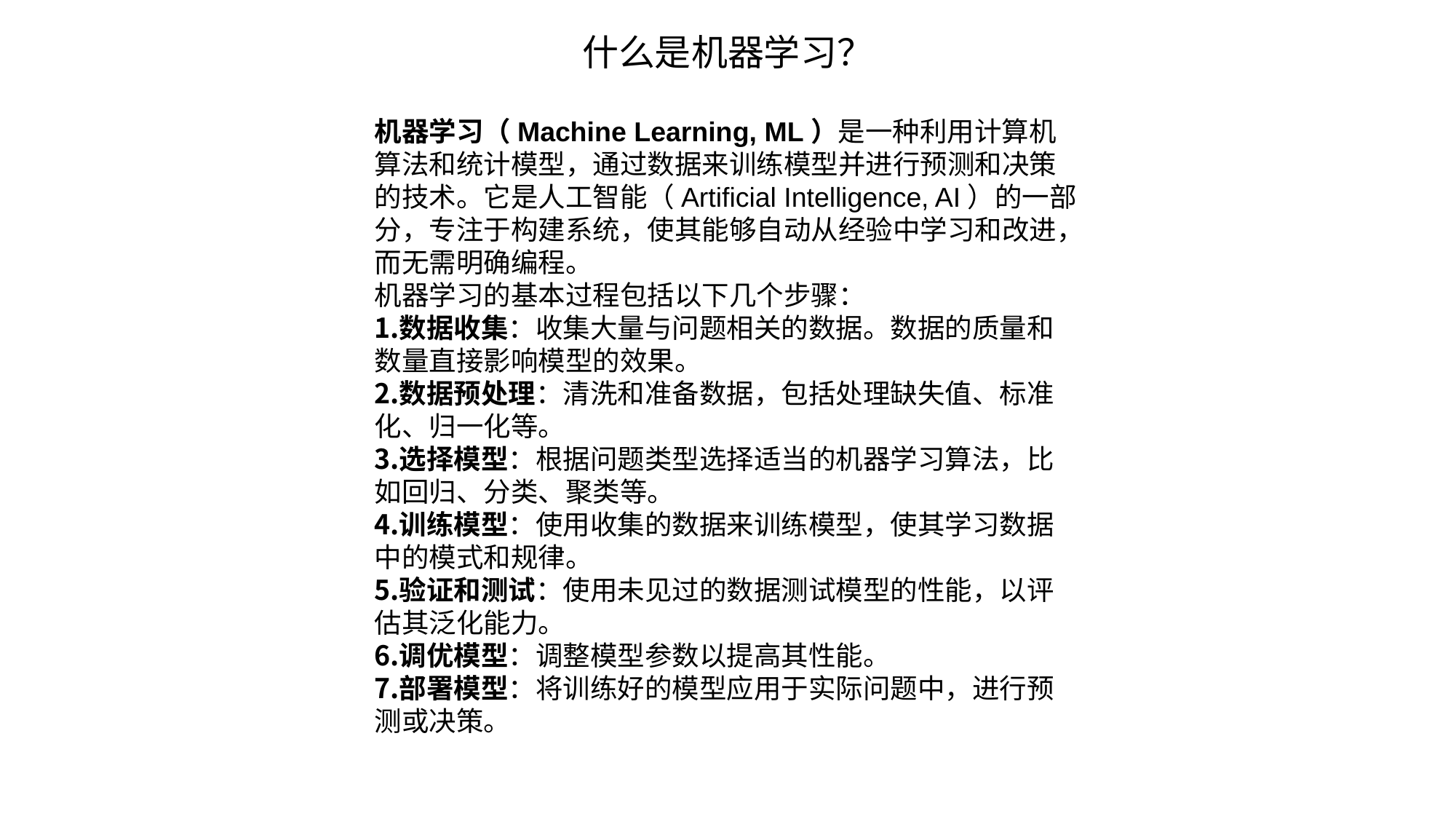

什么是机器学习？
机器学习（Machine Learning, ML）是一种利用计算机算法和统计模型，通过数据来训练模型并进行预测和决策的技术。它是人工智能（Artificial Intelligence, AI）的一部分，专注于构建系统，使其能够自动从经验中学习和改进，而无需明确编程。
机器学习的基本过程包括以下几个步骤：
数据收集：收集大量与问题相关的数据。数据的质量和数量直接影响模型的效果。
数据预处理：清洗和准备数据，包括处理缺失值、标准化、归一化等。
选择模型：根据问题类型选择适当的机器学习算法，比如回归、分类、聚类等。
训练模型：使用收集的数据来训练模型，使其学习数据中的模式和规律。
验证和测试：使用未见过的数据测试模型的性能，以评估其泛化能力。
调优模型：调整模型参数以提高其性能。
部署模型：将训练好的模型应用于实际问题中，进行预测或决策。